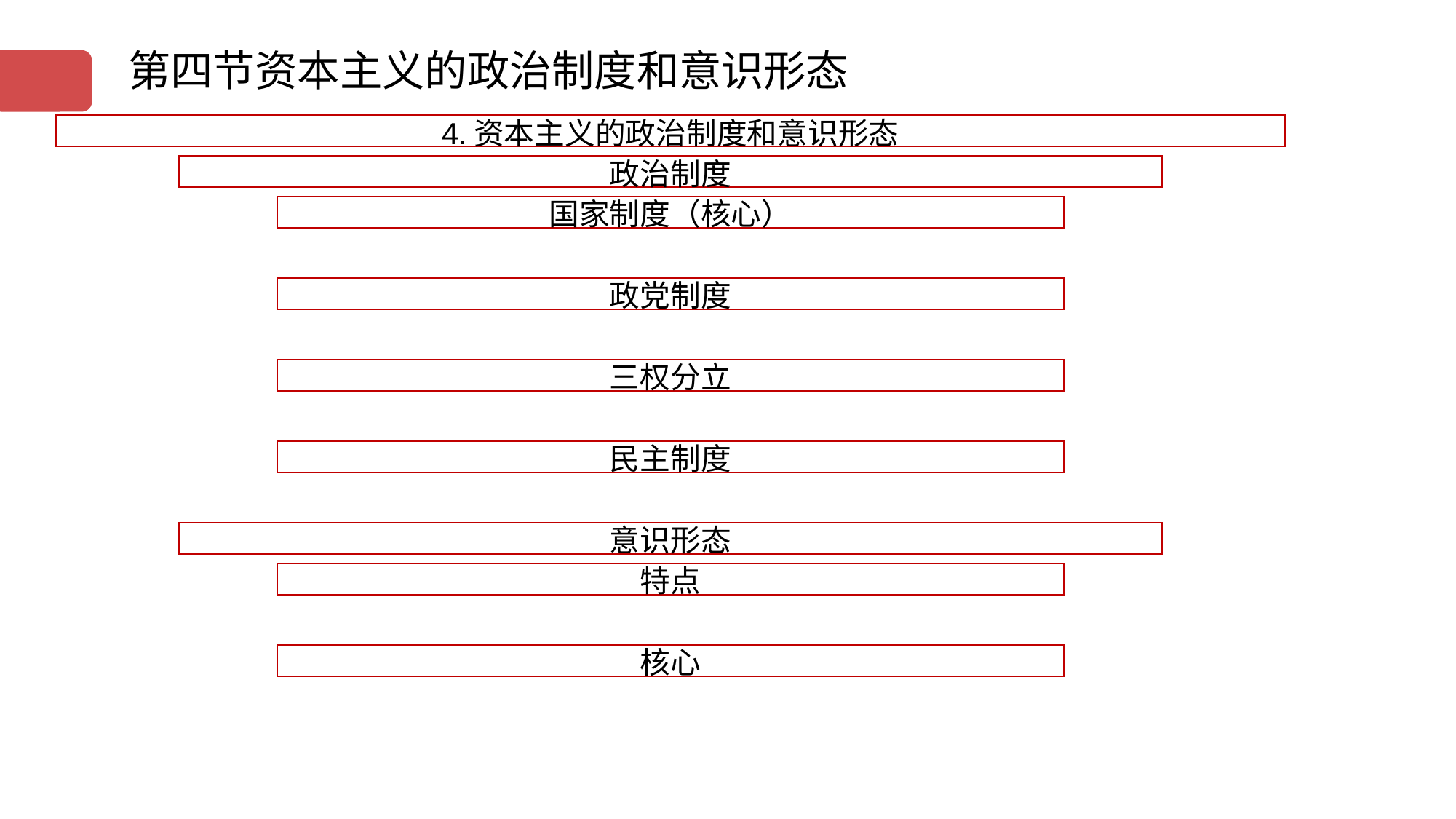

第四节资本主义的政治制度和意识形态

4.资本主义的政治制度和意识形态
政治制度
意识形态
国家制度（核心）
政党制度
三权分立
核心
特点
民主制度
183